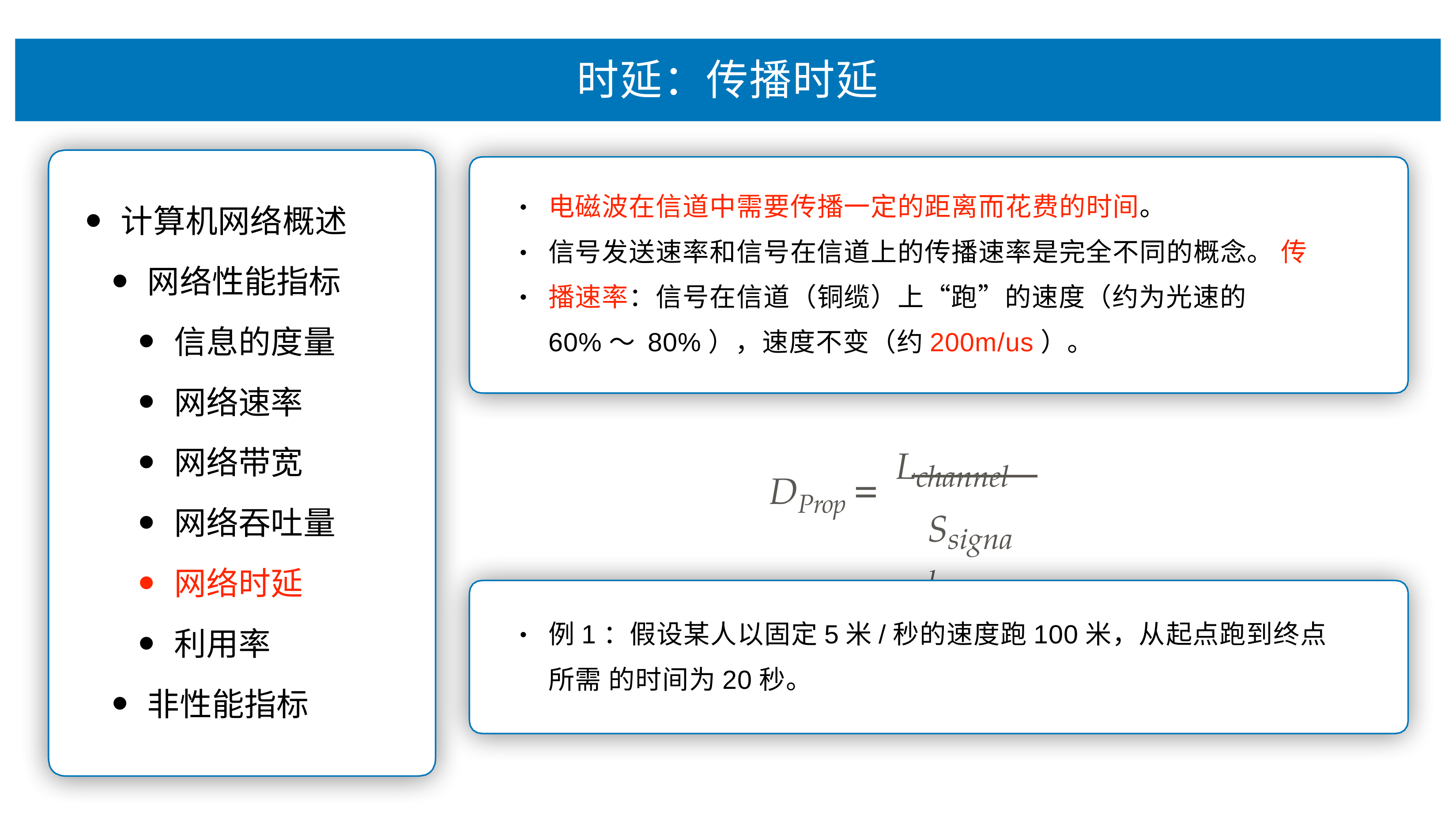

# 时延：传播时延

电磁波在信道中需要传播⼀定的距离⽽花费的时间。
信号发送速率和信号在信道上的传播速率是完全不同的概念。 传播速率：信号在信道（铜缆）上“跑”的速度（约为光速的60%〜 80%），速度不变（约200m/us）。
•
计算机⽹络概述
⽹络性能指标
信息的度量
⽹络速率
⽹络带宽
⽹络吞吐量
⽹络时延
利⽤率
⾮性能指标
•
•
DProp = Lchannel

Ssignal

例1：假设某⼈以固定5⽶/秒的速度跑100⽶，从起点跑到终点所需 的时间为20秒。
•